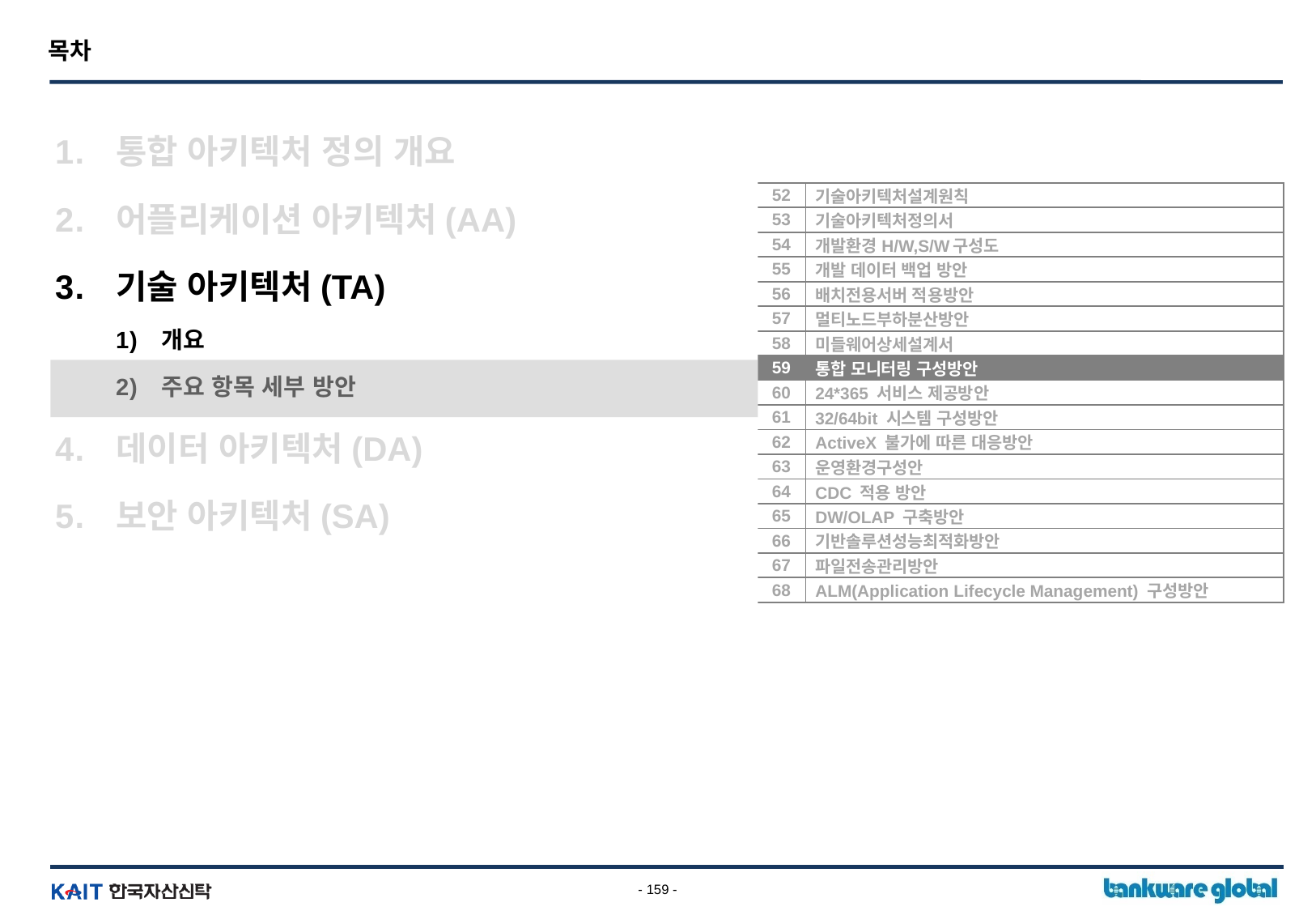

목차
통합 아키텍처 정의 개요
어플리케이션 아키텍처(AA)
기술 아키텍처(TA)
개요
주요 항목 세부 방안
데이터 아키텍처(DA)
보안 아키텍처(SA)
| 52 | 기술아키텍처설계원칙 |
| --- | --- |
| 53 | 기술아키텍처정의서 |
| 54 | 개발환경H/W,S/W구성도 |
| 55 | 개발 데이터 백업 방안 |
| 56 | 배치전용서버 적용방안 |
| 57 | 멀티노드부하분산방안 |
| 58 | 미들웨어상세설계서 |
| 59 | 통합 모니터링 구성방안 |
| 60 | 24\*365 서비스 제공방안 |
| 61 | 32/64bit 시스템 구성방안 |
| 62 | ActiveX 불가에 따른 대응방안 |
| 63 | 운영환경구성안 |
| 64 | CDC 적용 방안 |
| 65 | DW/OLAP 구축방안 |
| 66 | 기반솔루션성능최적화방안 |
| 67 | 파일전송관리방안 |
| 68 | ALM(Application Lifecycle Management) 구성방안 |